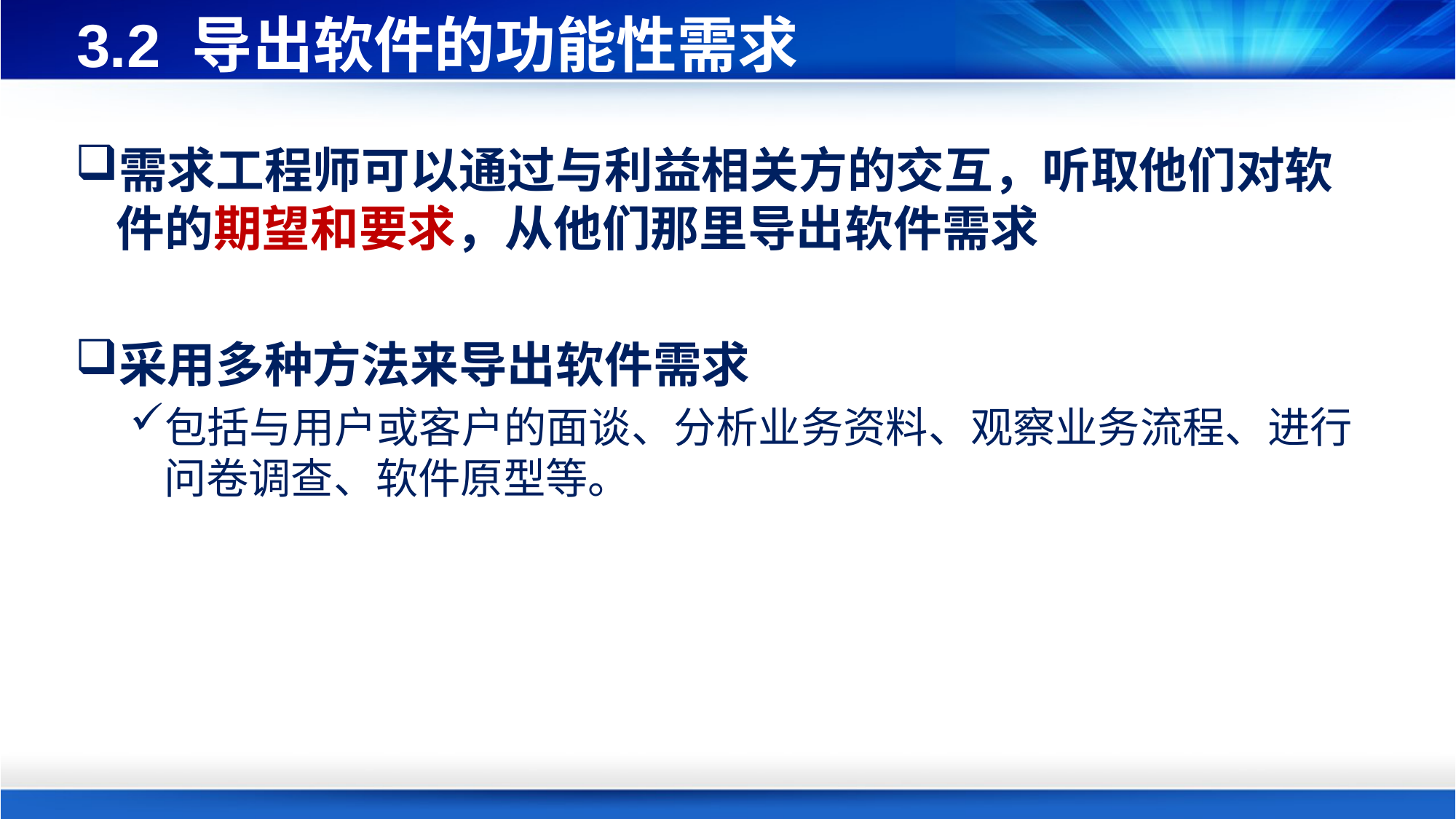

# 3.2 导出软件的功能性需求
需求工程师可以通过与利益相关方的交互，听取他们对软件的期望和要求，从他们那里导出软件需求

采用多种方法来导出软件需求
包括与用户或客户的面谈、分析业务资料、观察业务流程、进行问卷调查、软件原型等。